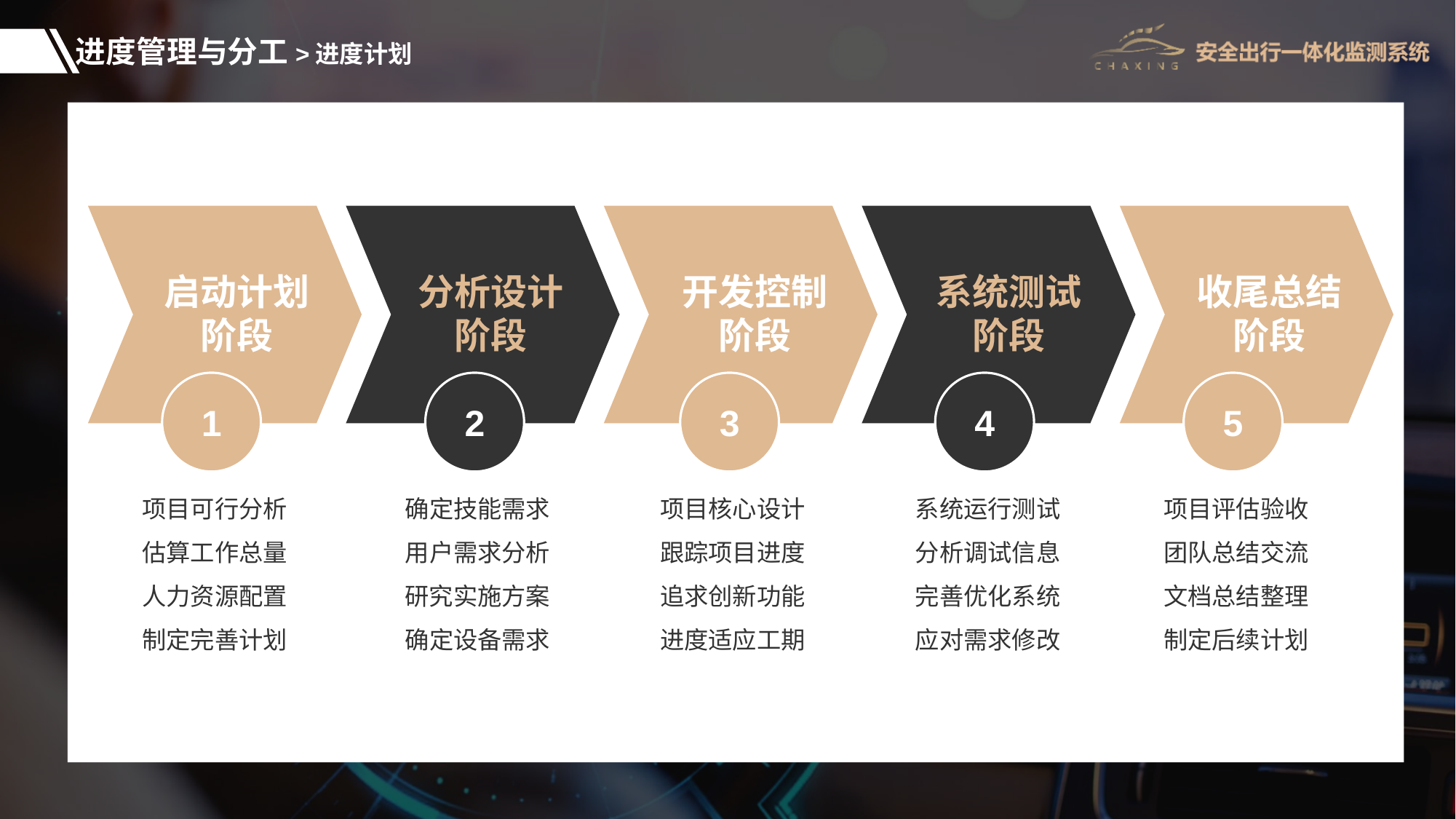

进度管理与分工>进度计划

启动计划
阶段
分析设计
阶段
开发控制
阶段
系统测试
阶段
收尾总结
阶段
1
2
3
4
5
项目可行分析
估算工作总量
人力资源配置
制定完善计划
确定技能需求
用户需求分析
研究实施方案
确定设备需求
项目核心设计
跟踪项目进度
追求创新功能
进度适应工期
系统运行测试
分析调试信息
完善优化系统
应对需求修改
项目评估验收
团队总结交流
文档总结整理
制定后续计划